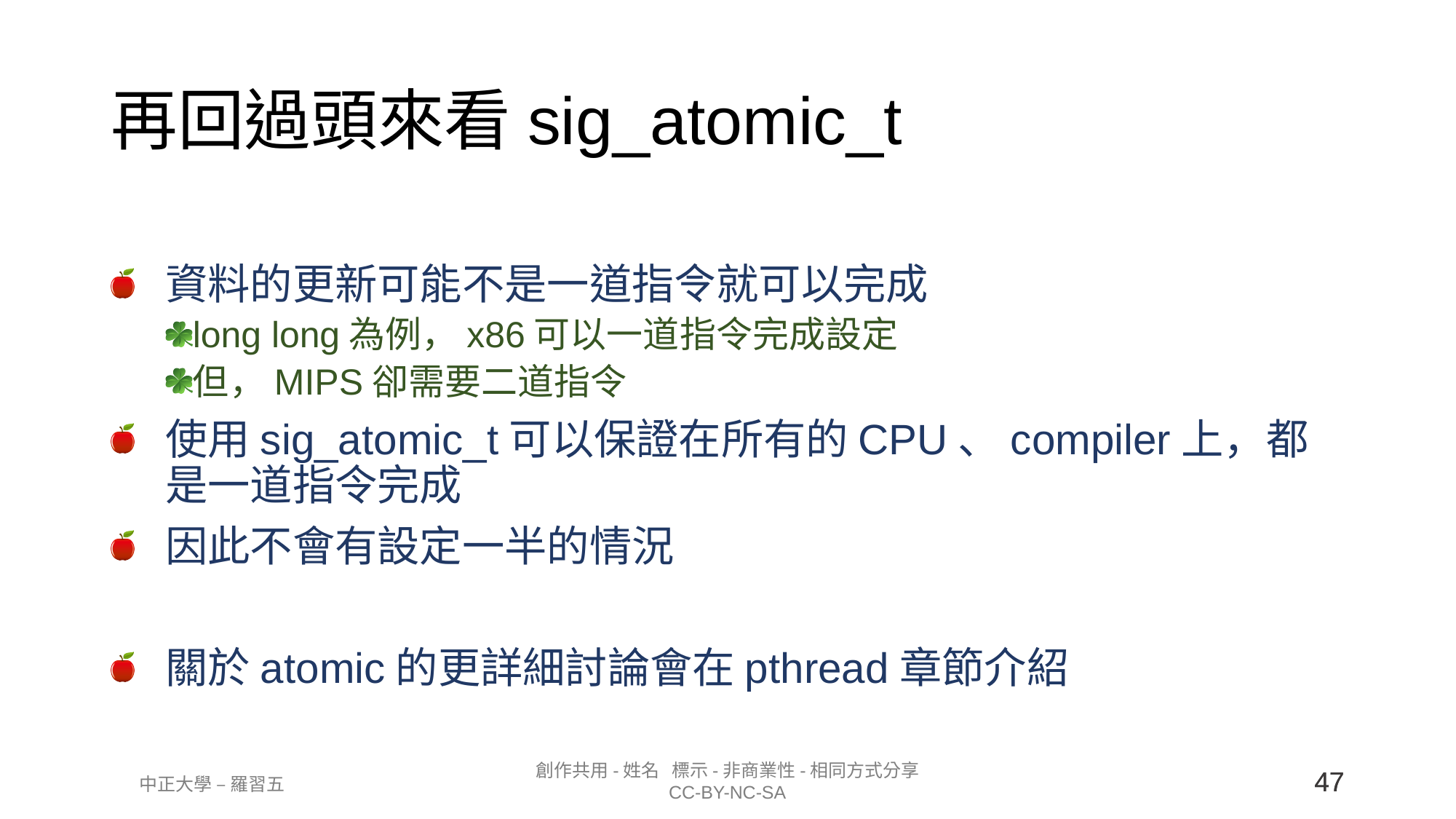

# 再回過頭來看sig_atomic_t
資料的更新可能不是一道指令就可以完成
long long為例，x86可以一道指令完成設定
但，MIPS卻需要二道指令
使用sig_atomic_t可以保證在所有的CPU、compiler上，都是一道指令完成
因此不會有設定一半的情況

關於atomic的更詳細討論會在pthread章節介紹